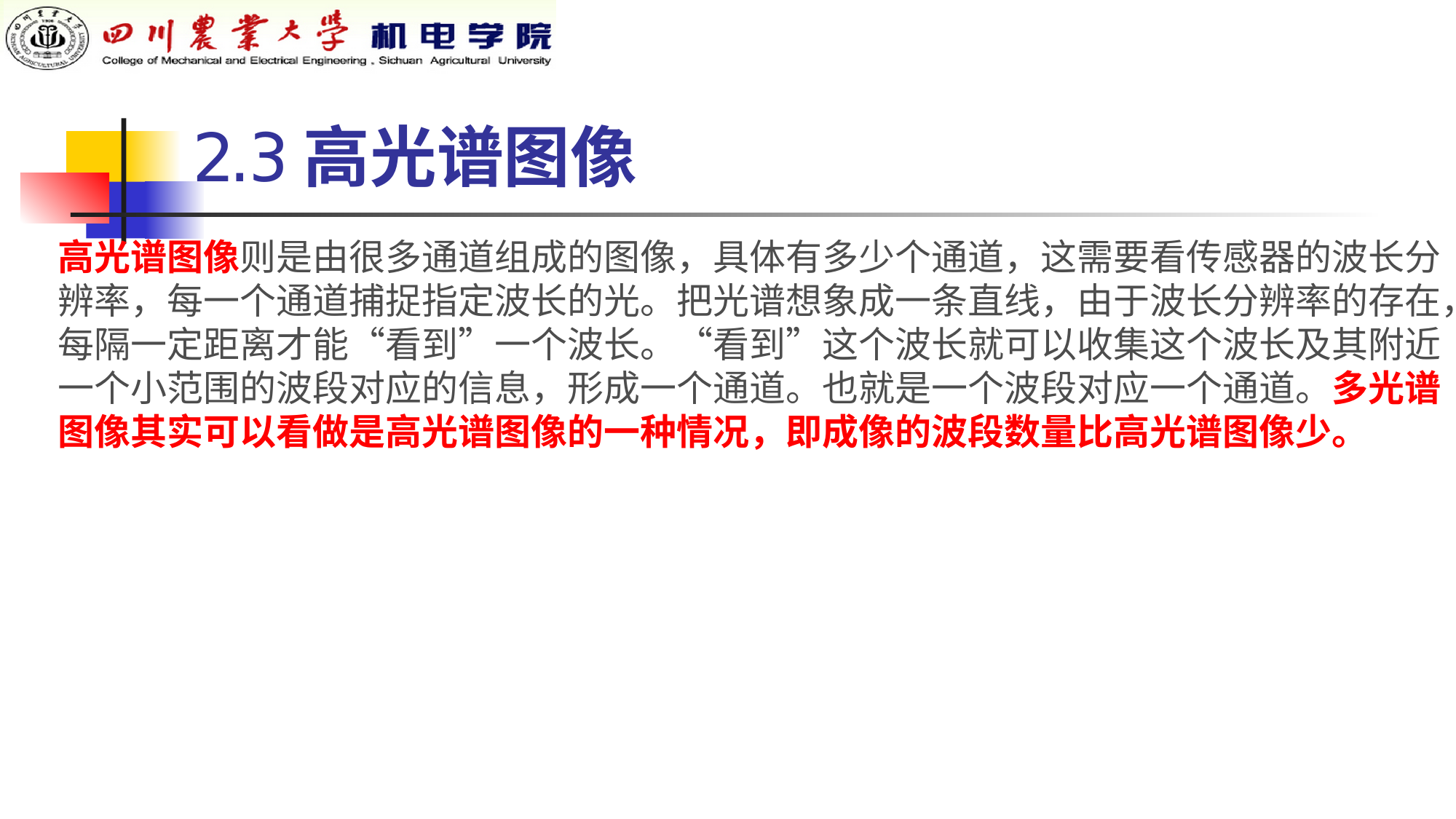

# 2.3高光谱图像
高光谱图像则是由很多通道组成的图像，具体有多少个通道，这需要看传感器的波长分辨率，每一个通道捕捉指定波长的光。把光谱想象成一条直线，由于波长分辨率的存在，每隔一定距离才能“看到”一个波长。“看到”这个波长就可以收集这个波长及其附近一个小范围的波段对应的信息，形成一个通道。也就是一个波段对应一个通道。多光谱图像其实可以看做是高光谱图像的一种情况，即成像的波段数量比高光谱图像少。